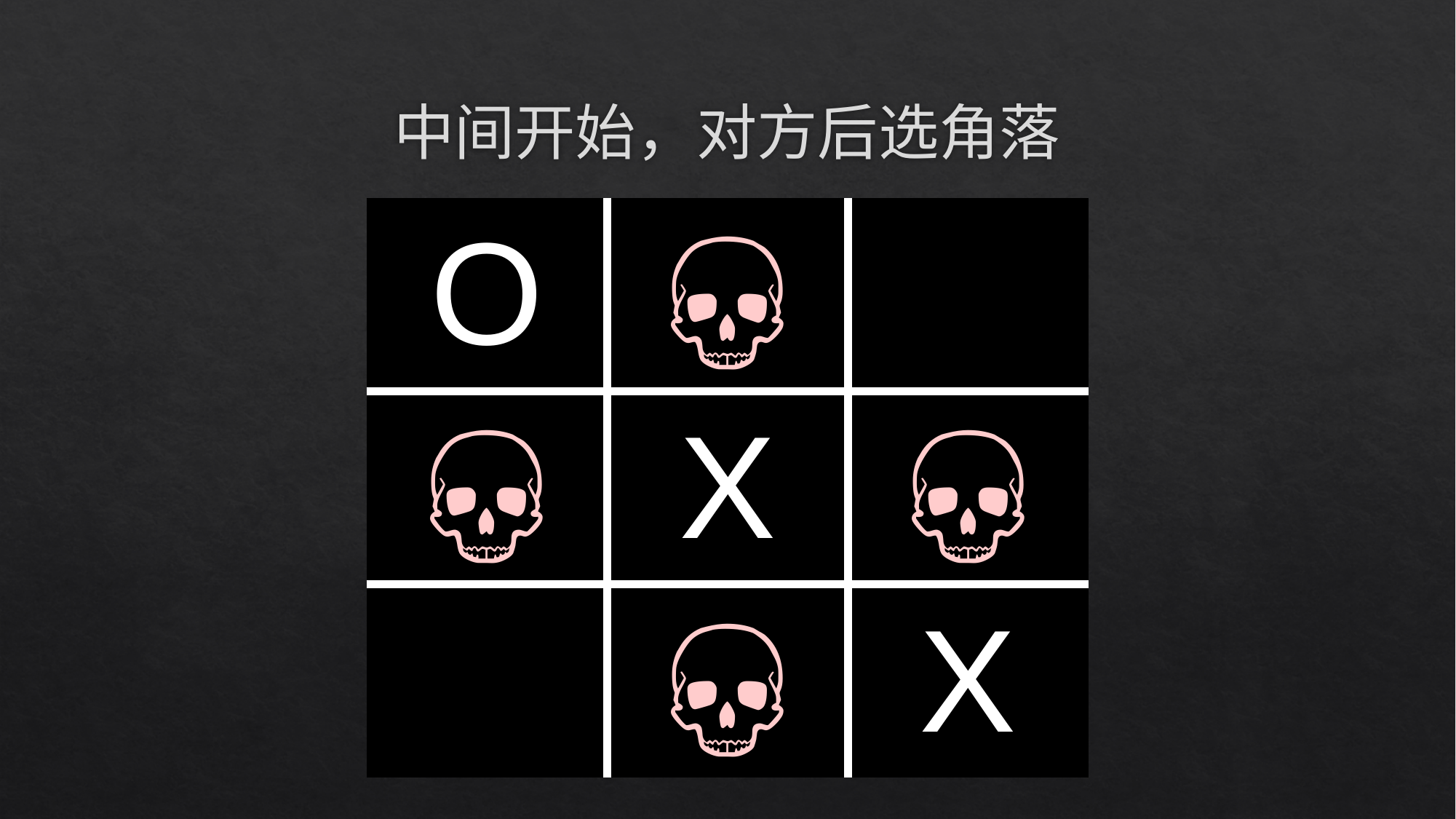

# 中间开始，对方后选角落
| O | 💀 |  |
| --- | --- | --- |
| 💀 | X | 💀 |
|  | 💀 | X |